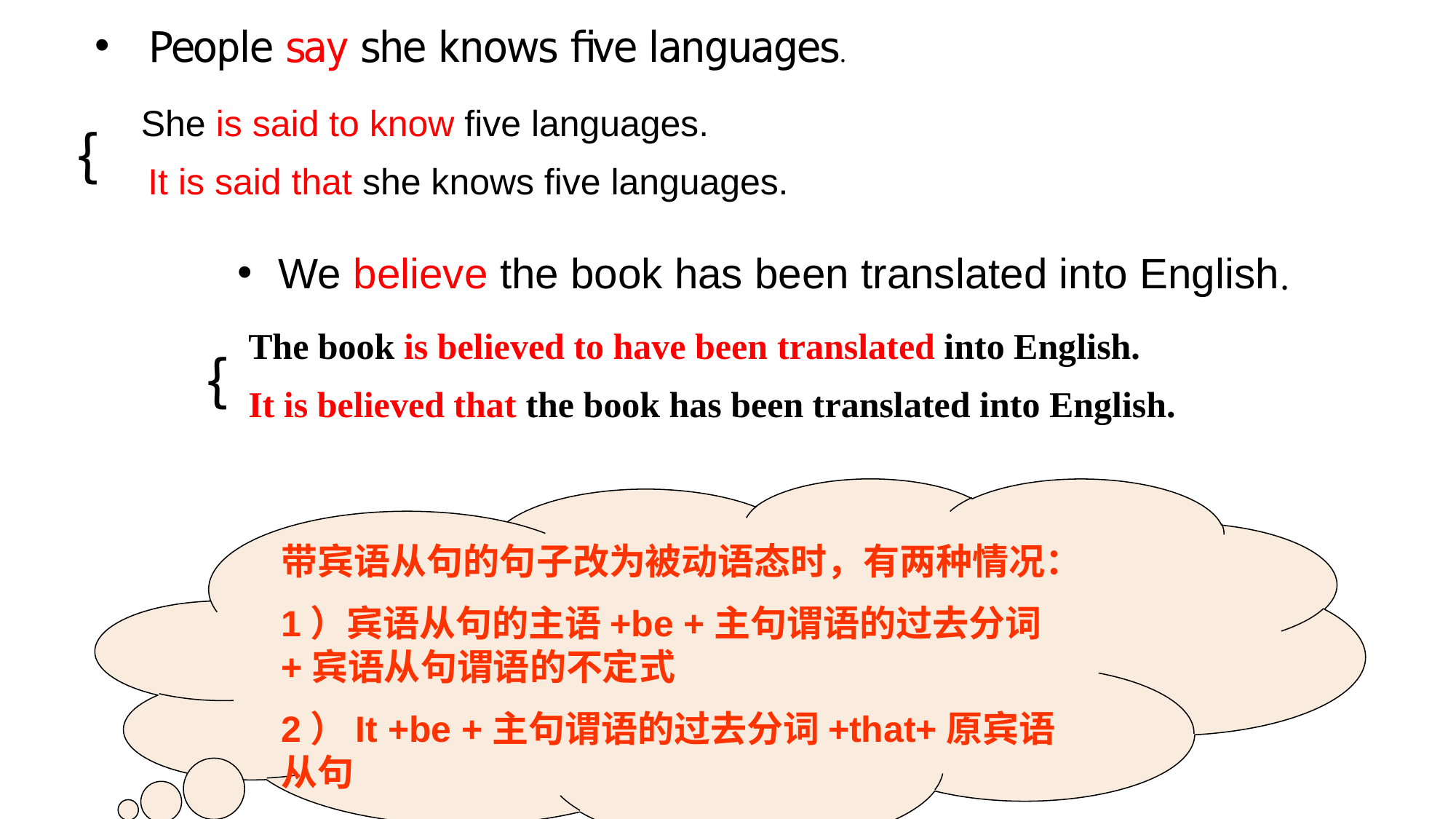

People say she knows five languages.
﹛
She is said to know five languages.
It is said that she knows five languages.
We believe the book has been translated into English.
﹛
The book is believed to have been translated into English.
It is believed that the book has been translated into English.
带宾语从句的句子改为被动语态时，有两种情况：
1）宾语从句的主语+be +主句谓语的过去分词+宾语从句谓语的不定式
2）It +be +主句谓语的过去分词+that+原宾语从句